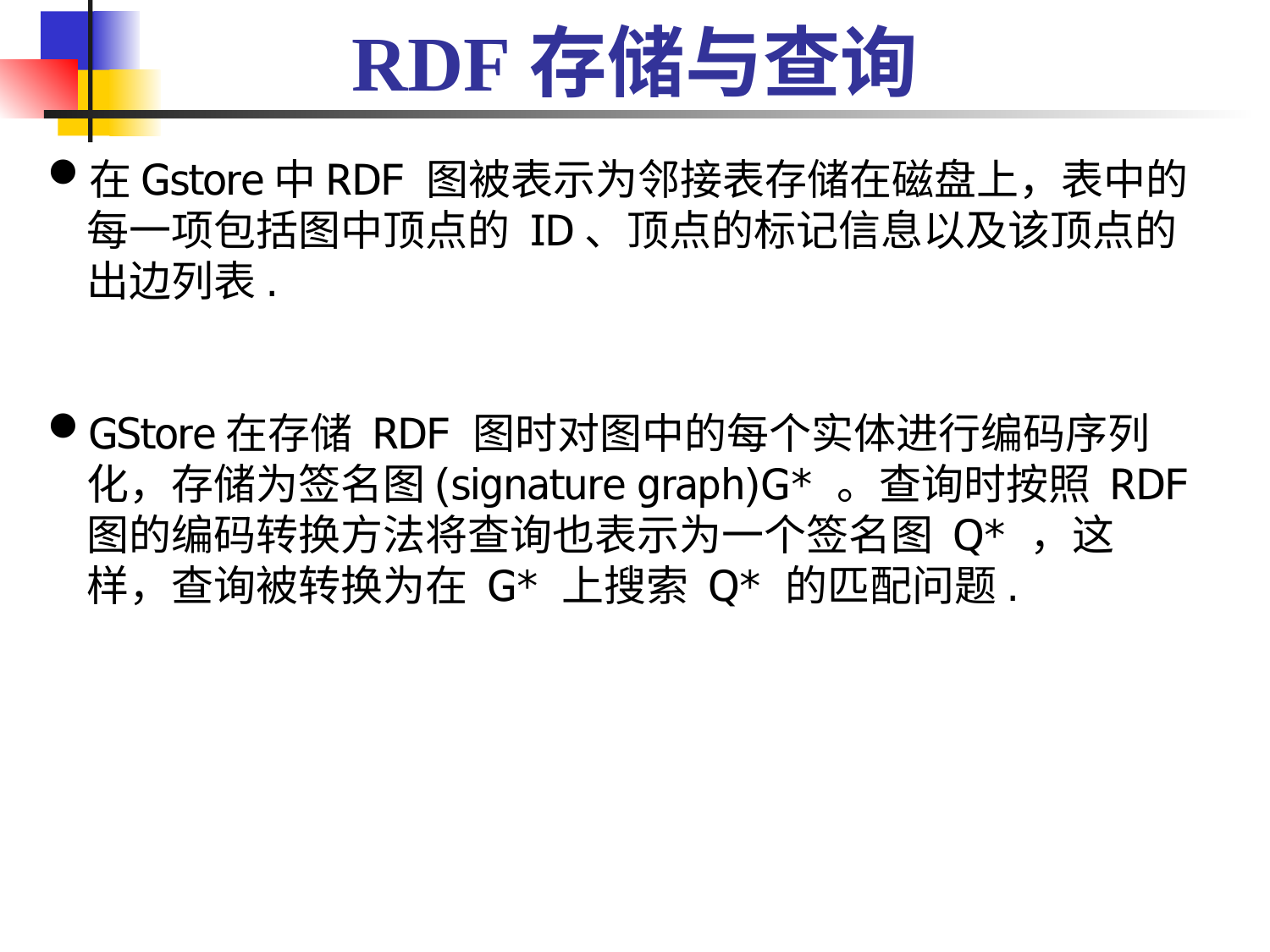

# RDF存储与查询
在Gstore中RDF 图被表示为邻接表存储在磁盘上，表中的每一项包括图中顶点的 ID、顶点的标记信息以及该顶点的出边列表.

GStore在存储 RDF 图时对图中的每个实体进行编码序列化，存储为签名图(signature graph)G* 。查询时按照 RDF 图的编码转换方法将查询也表示为一个签名图 Q* ，这样，查询被转换为在 G* 上搜索 Q* 的匹配问题.